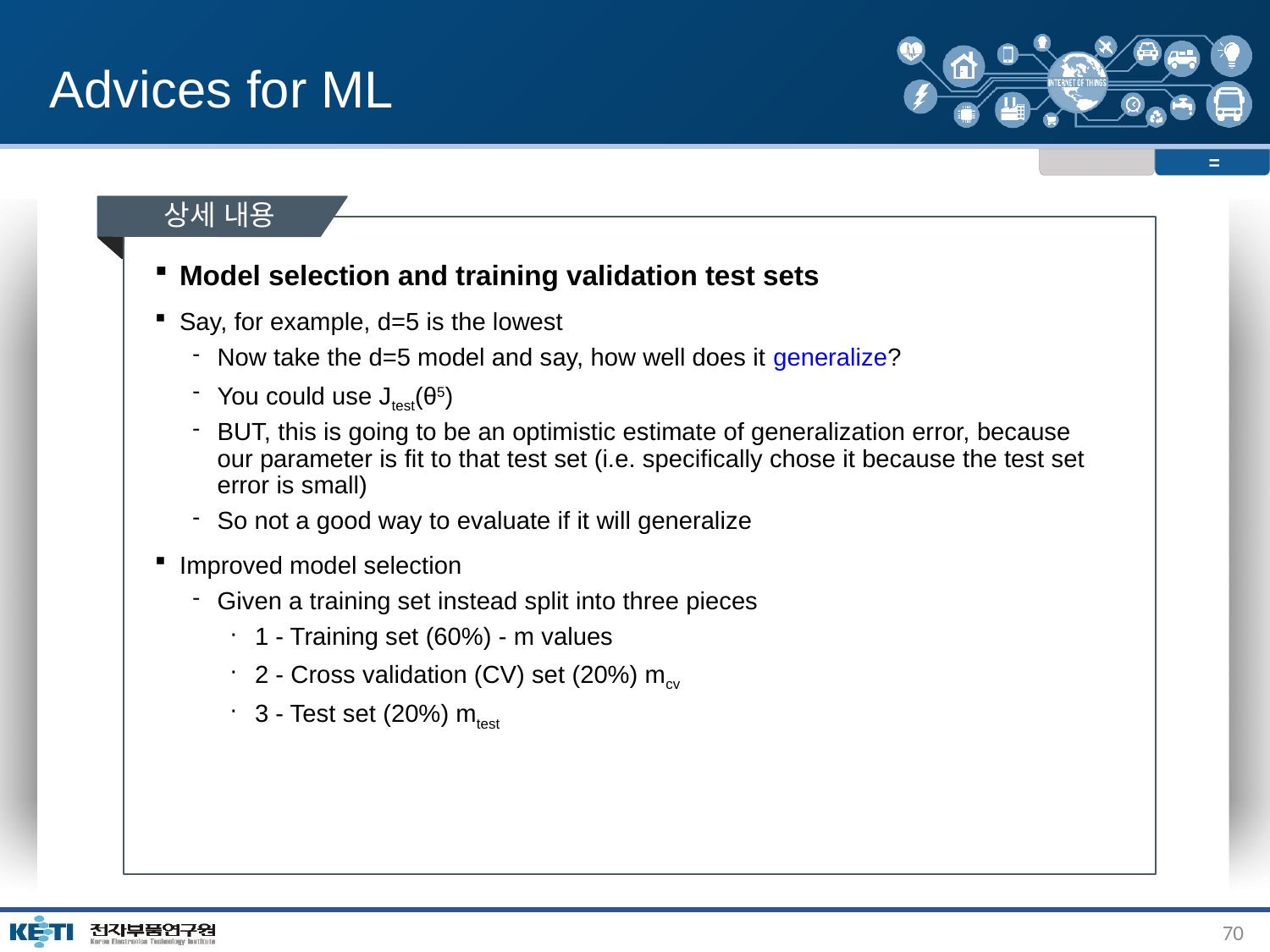

# Advices for ML
=
상세 내용

Model selection and training validation test sets
Say, for example, d=5 is the lowest
Now take the d=5 model and say, how well does it generalize?
You could use Jtest(θ5)
BUT, this is going to be an optimistic estimate of generalization error, because our parameter is fit to that test set (i.e. specifically chose it because the test set error is small)
So not a good way to evaluate if it will generalize
Improved model selection
Given a training set instead split into three pieces
1 - Training set (60%) - m values
2 - Cross validation (CV) set (20%) mcv
3 - Test set (20%) mtest

70